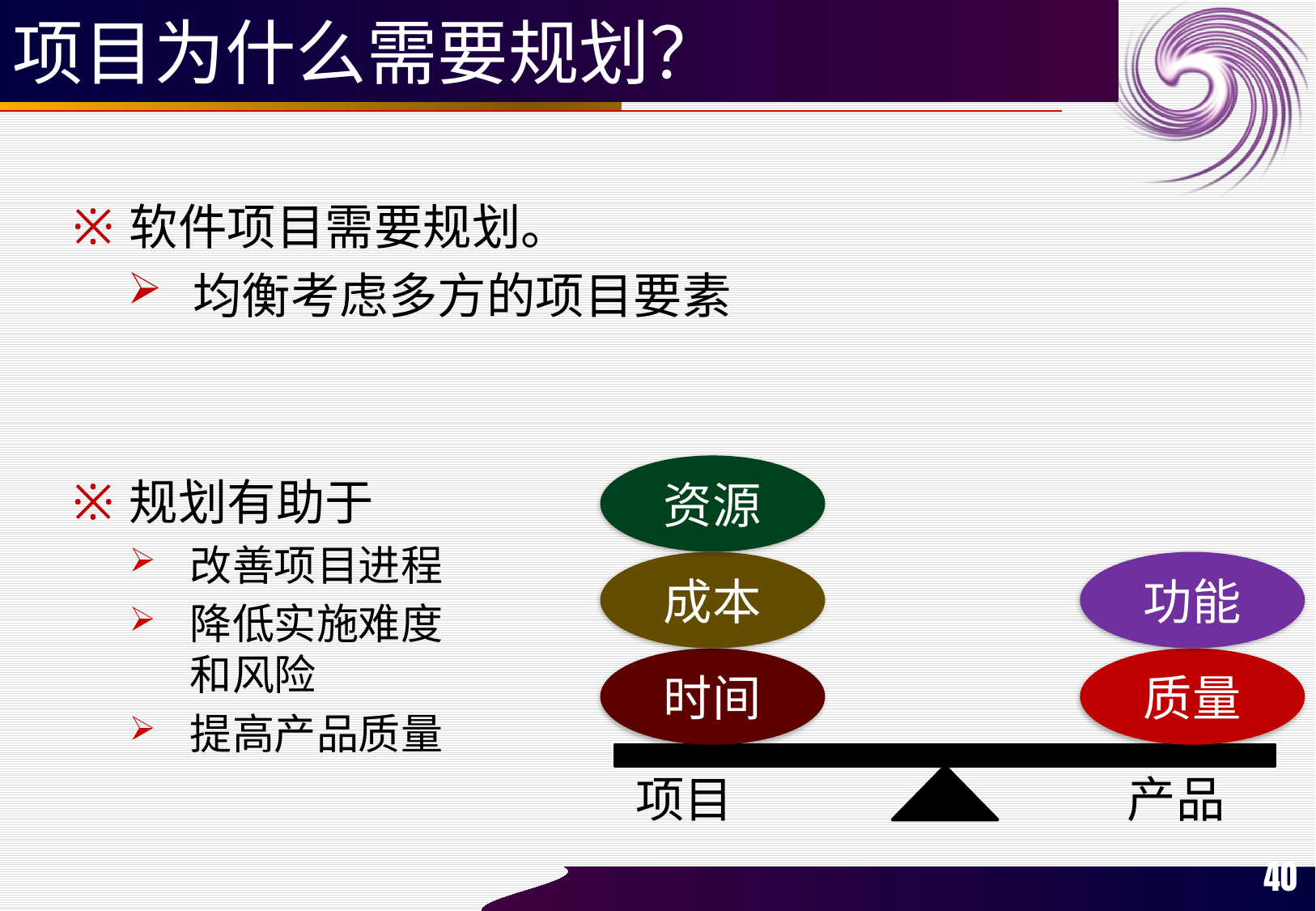

# 项目为什么需要规划？
软件项目需要规划。
均衡考虑多方的项目要素
资源
成本
功能
时间
质量

项目

产品
规划有助于
改善项目进程
降低实施难度
和风险
提高产品质量
40